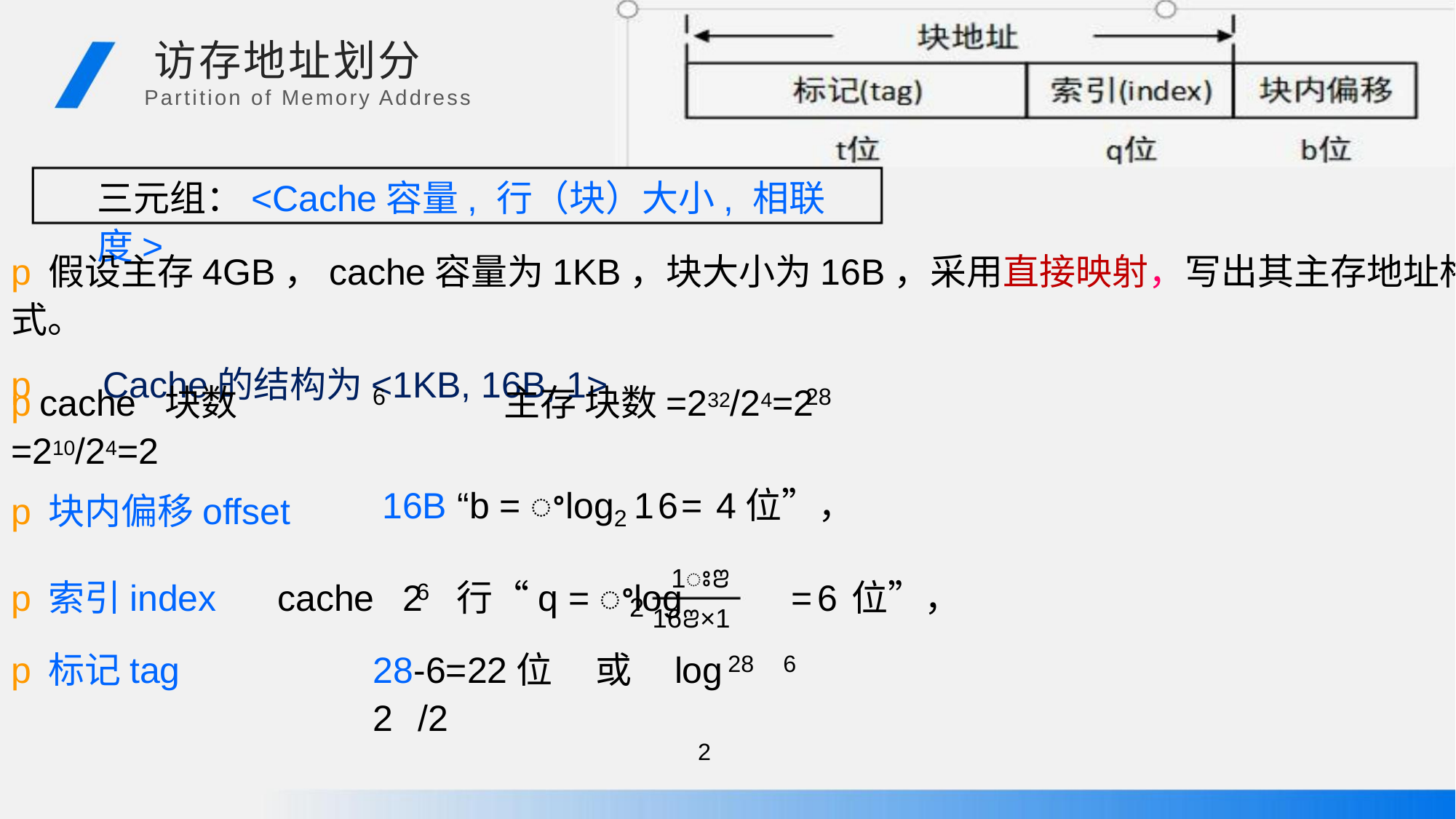

访存地址划分
Partition of Memory Address
三元组：<Cache容量, 行（块）大小, 相联度>
p假设主存4GB，cache容量为1KB，块大小为16B，采用直接映射，写出其主存地址格式。
p Cache的结构为<1KB, 16B, 1>
pcache 块数=210/24=2
主存 块数=232/24=2
6
28
p块内偏移offset
16B “b = ꢀlog216= 4位”，
1ꢁꢂ
p索引index cache 2 行“q = ꢀlog =6位”，
6
2
16ꢂ×1
p标记tag
28-6=22位 或 log 2 /2
2
28 6